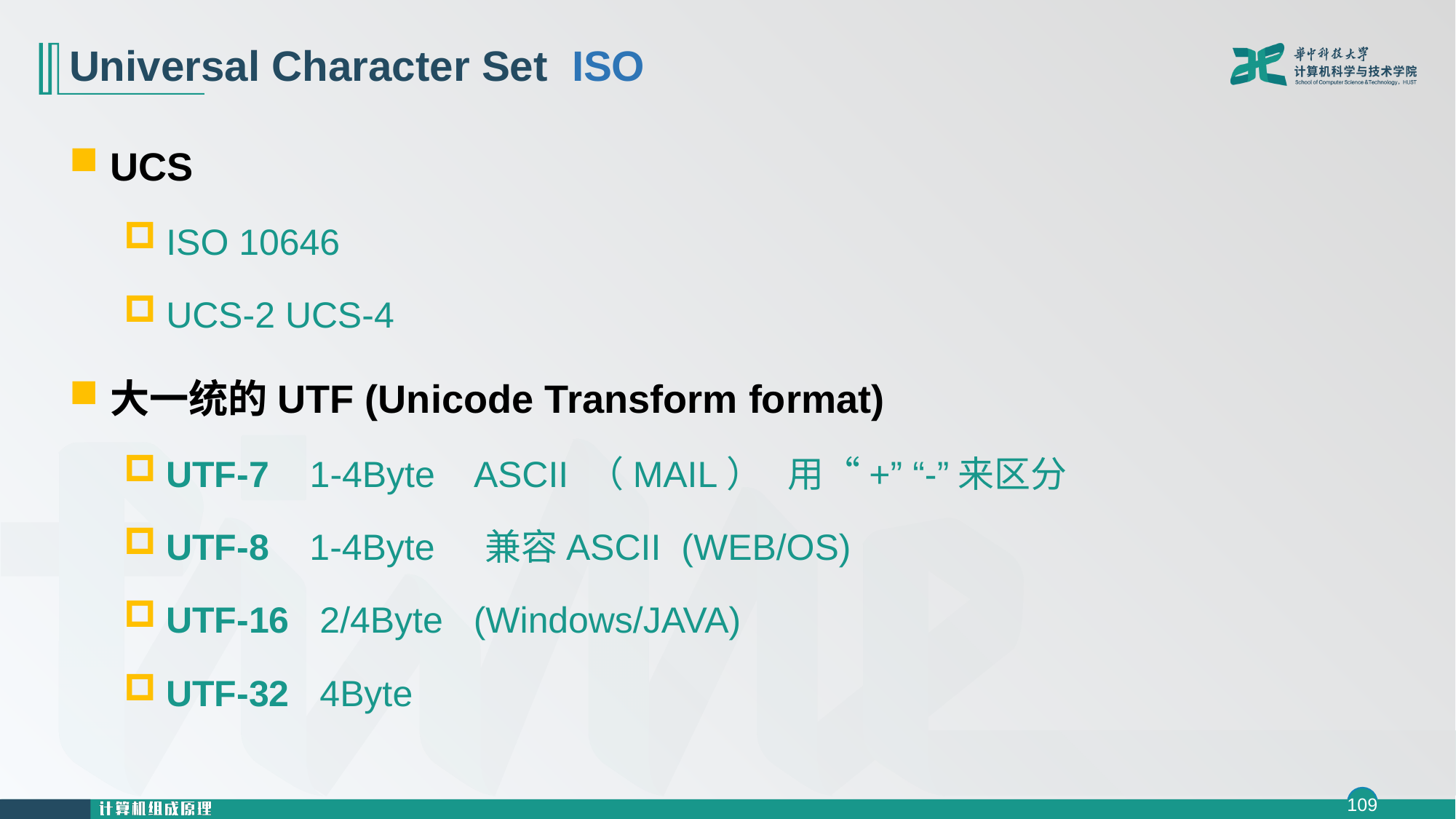

# Universal Character Set  ISO
UCS
ISO 10646
UCS-2 UCS-4
大一统的UTF (Unicode Transform format)
UTF-7    1-4Byte    ASCII （MAIL）   用“+” “-”来区分
UTF-8    1-4Byte    兼容ASCII  (WEB/OS)
UTF-16   2/4Byte   (Windows/JAVA)
UTF-32   4Byte